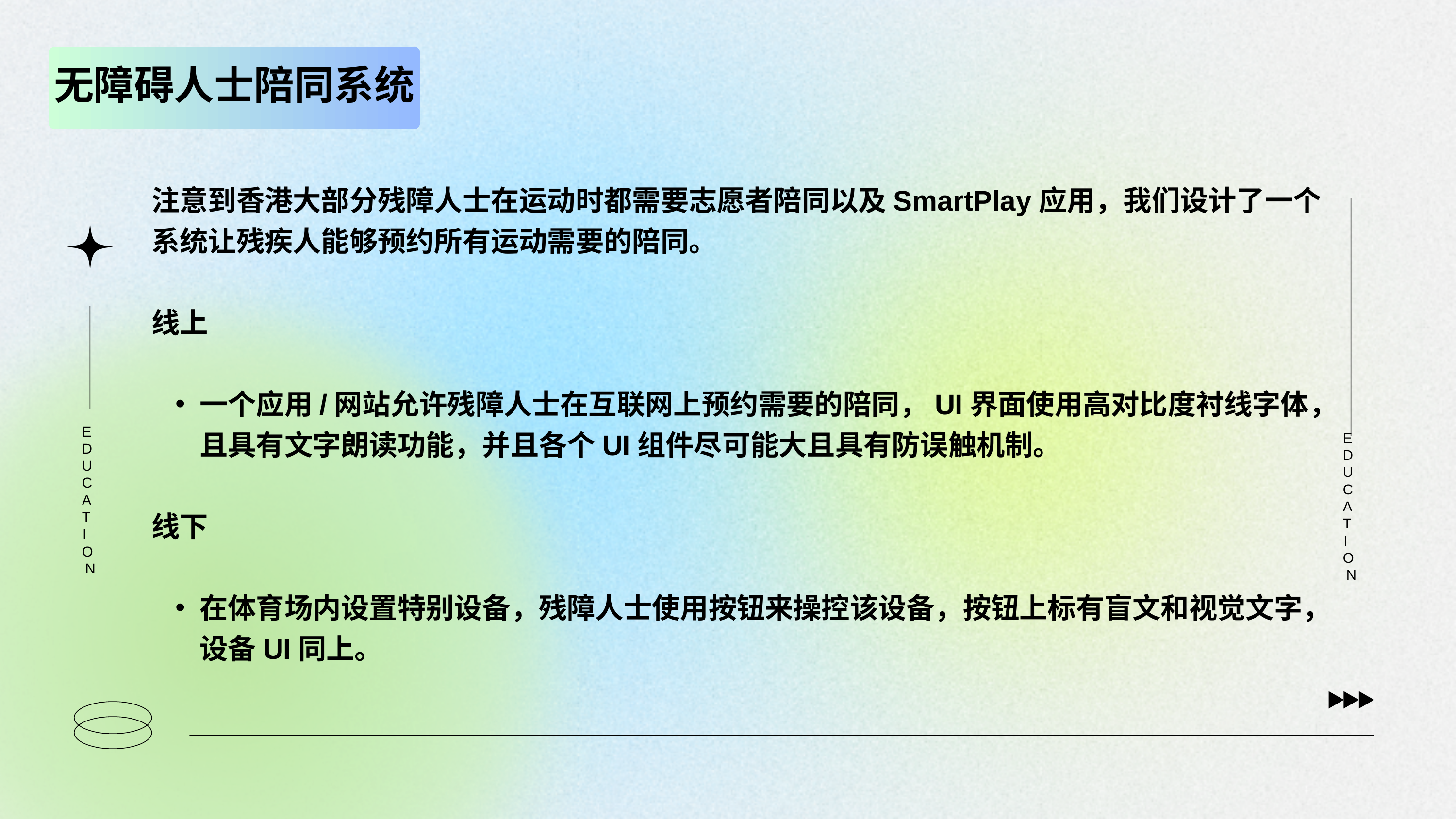

无障碍人士陪同系统
注意到香港大部分残障人士在运动时都需要志愿者陪同以及SmartPlay应用，我们设计了一个系统让残疾人能够预约所有运动需要的陪同。

线上

一个应用/网站允许残障人士在互联网上预约需要的陪同，UI界面使用高对比度衬线字体，且具有文字朗读功能，并且各个UI组件尽可能大且具有防误触机制。

线下

在体育场内设置特别设备，残障人士使用按钮来操控该设备，按钮上标有盲文和视觉文字，设备UI同上。

EDUCATION
EDUCATION